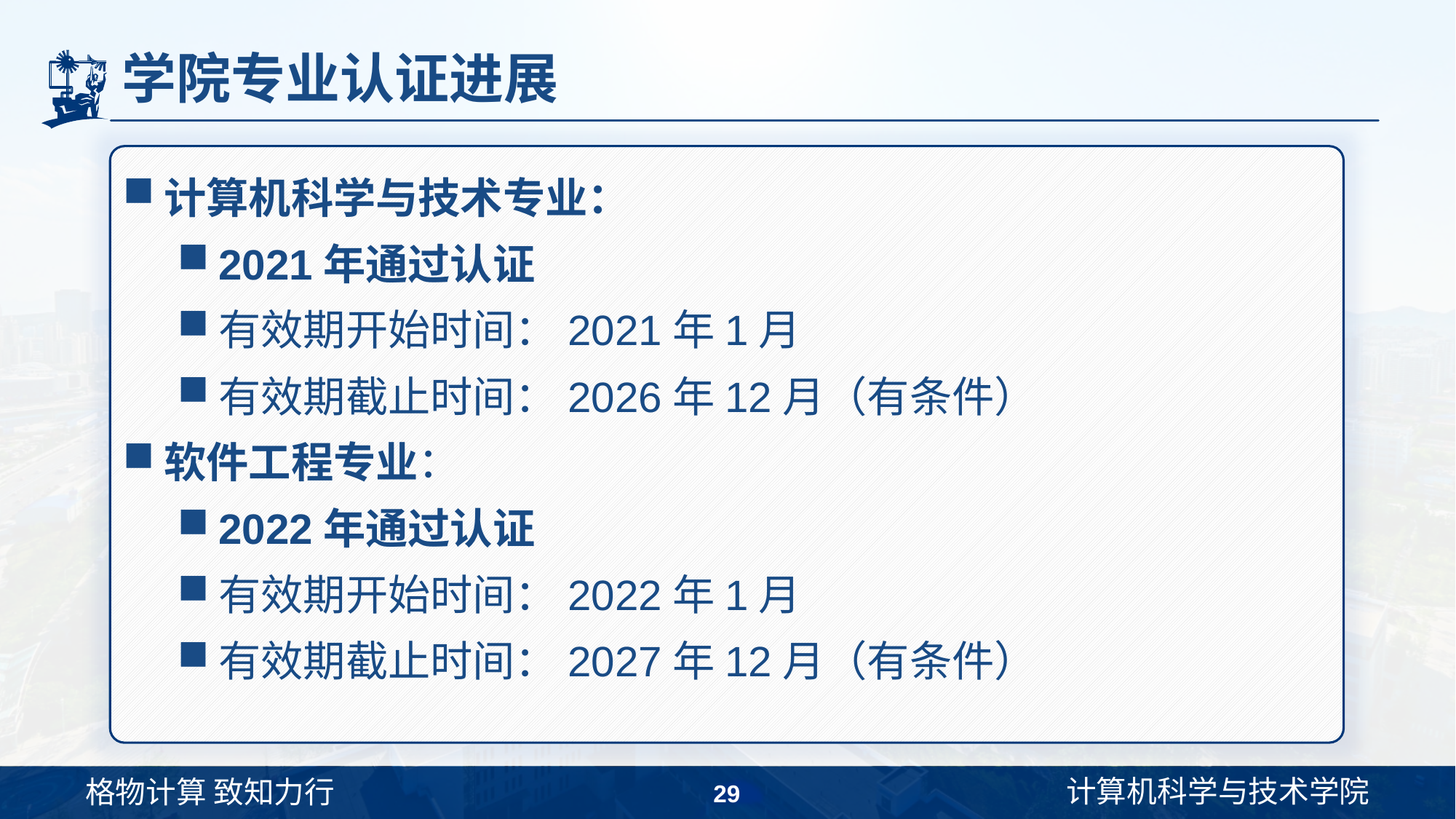

# 学院专业认证进展
计算机科学与技术专业：
2021年通过认证
有效期开始时间：2021年1月
有效期截止时间：2026年12月（有条件）
软件工程专业：
2022年通过认证
有效期开始时间：2022年1月
有效期截止时间：2027年12月（有条件）
29